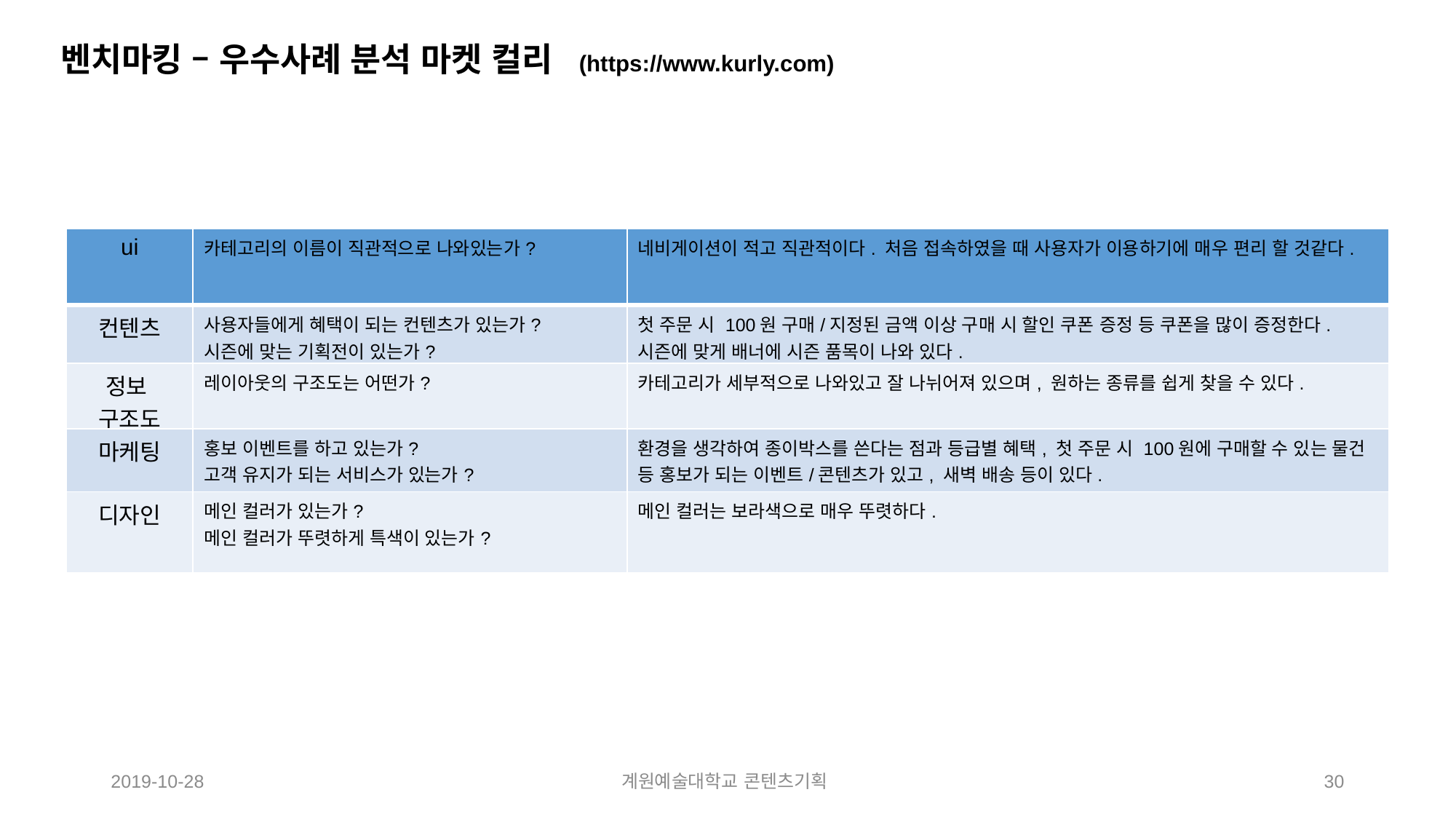

벤치마킹 – 우수사례 분석 마켓 컬리  (https://www.kurly.com)
| ui | 카테고리의 이름이 직관적으로 나와있는가? | 네비게이션이 적고 직관적이다. 처음 접속하였을 때 사용자가 이용하기에 매우 편리 할 것같다. |
| --- | --- | --- |
| 컨텐츠 | 사용자들에게 혜택이 되는 컨텐츠가 있는가? 시즌에 맞는 기획전이 있는가? | 첫 주문 시 100원 구매/지정된 금액 이상 구매 시 할인 쿠폰 증정 등 쿠폰을 많이 증정한다. 시즌에 맞게 배너에 시즌 품목이 나와 있다. |
| 정보 구조도 | 레이아웃의 구조도는 어떤가? | 카테고리가 세부적으로 나와있고 잘 나뉘어져 있으며, 원하는 종류를 쉽게 찾을 수 있다. |
| 마케팅 | 홍보 이벤트를 하고 있는가? 고객 유지가 되는 서비스가 있는가? | 환경을 생각하여 종이박스를 쓴다는 점과 등급별 혜택, 첫 주문 시 100원에 구매할 수 있는 물건 등 홍보가 되는 이벤트/콘텐츠가 있고, 새벽 배송 등이 있다. |
| 디자인 | 메인 컬러가 있는가? 메인 컬러가 뚜렷하게 특색이 있는가? | 메인 컬러는 보라색으로 매우 뚜렷하다. |
2019-10-28
계원예술대학교 콘텐츠기획
30